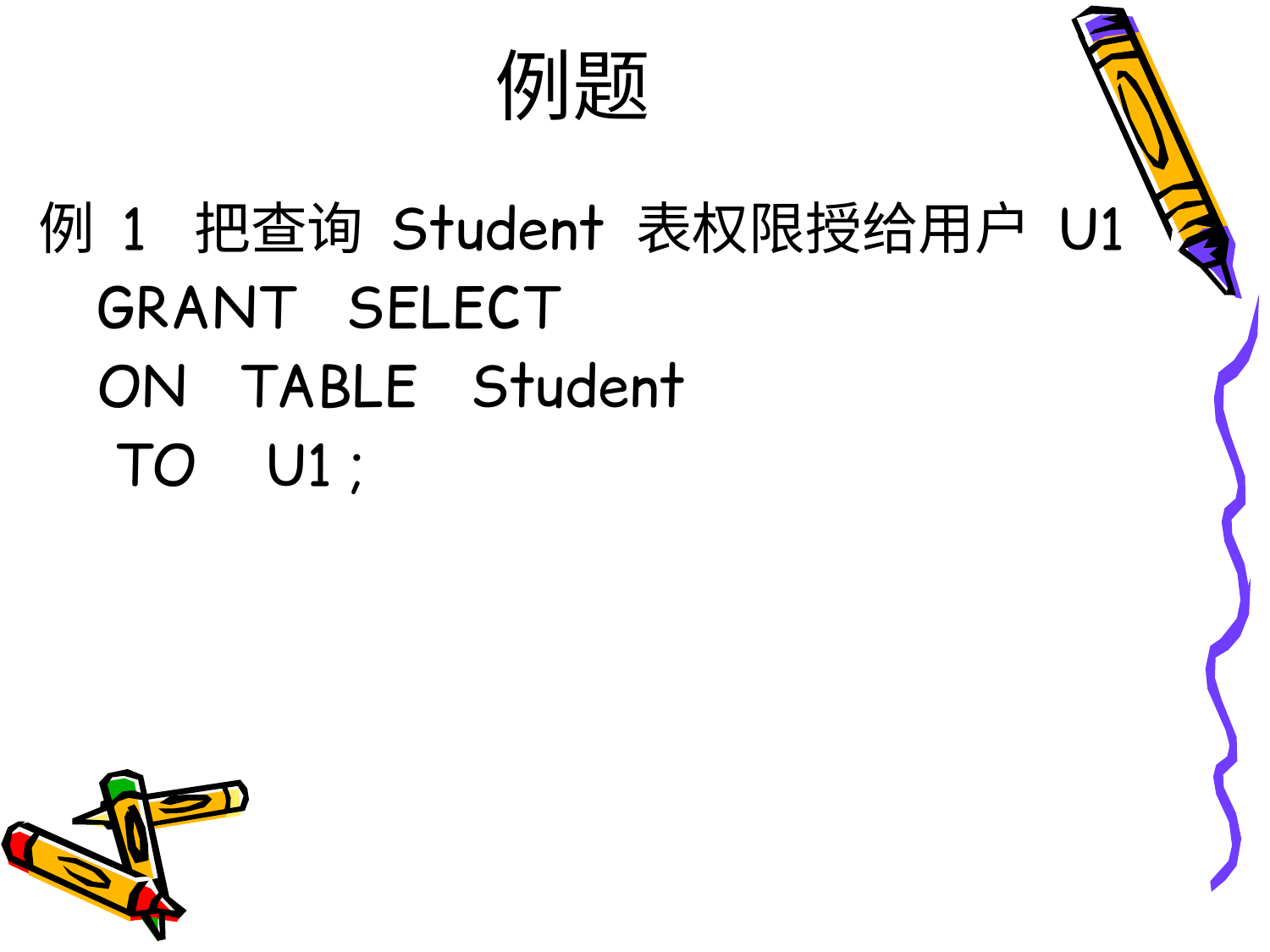

# 例题
 例 1  把查询 Student 表权限授给用户 U1
     GRANT   SELECT
     ON   TABLE   Student
      TO    U1 ;